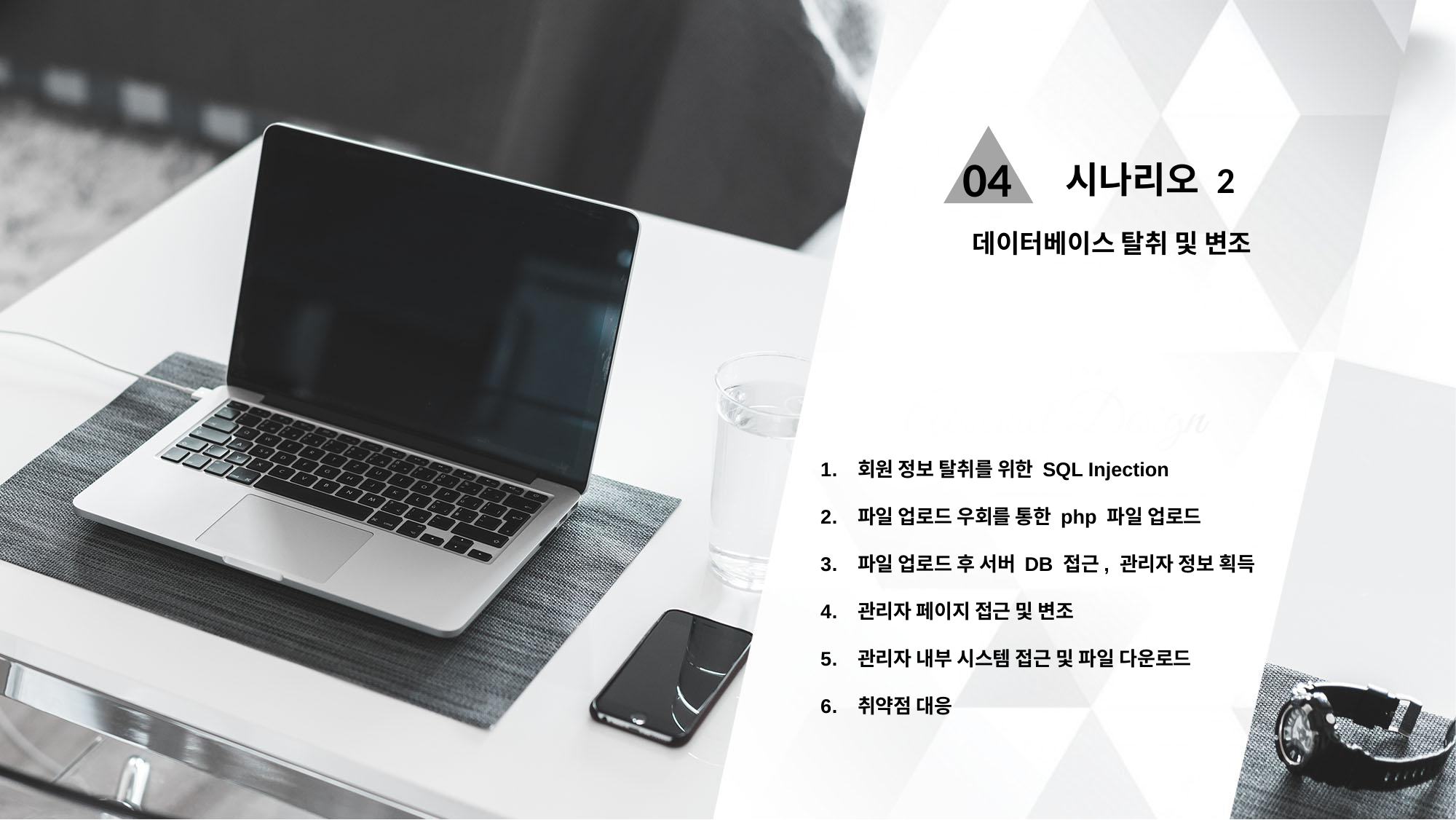

04
시나리오 2
 데이터베이스 탈취 및 변조
회원 정보 탈취를 위한 SQL Injection
파일 업로드 우회를 통한 php 파일 업로드
파일 업로드 후 서버 DB 접근, 관리자 정보 획득
관리자 페이지 접근 및 변조
관리자 내부 시스템 접근 및 파일 다운로드
취약점 대응